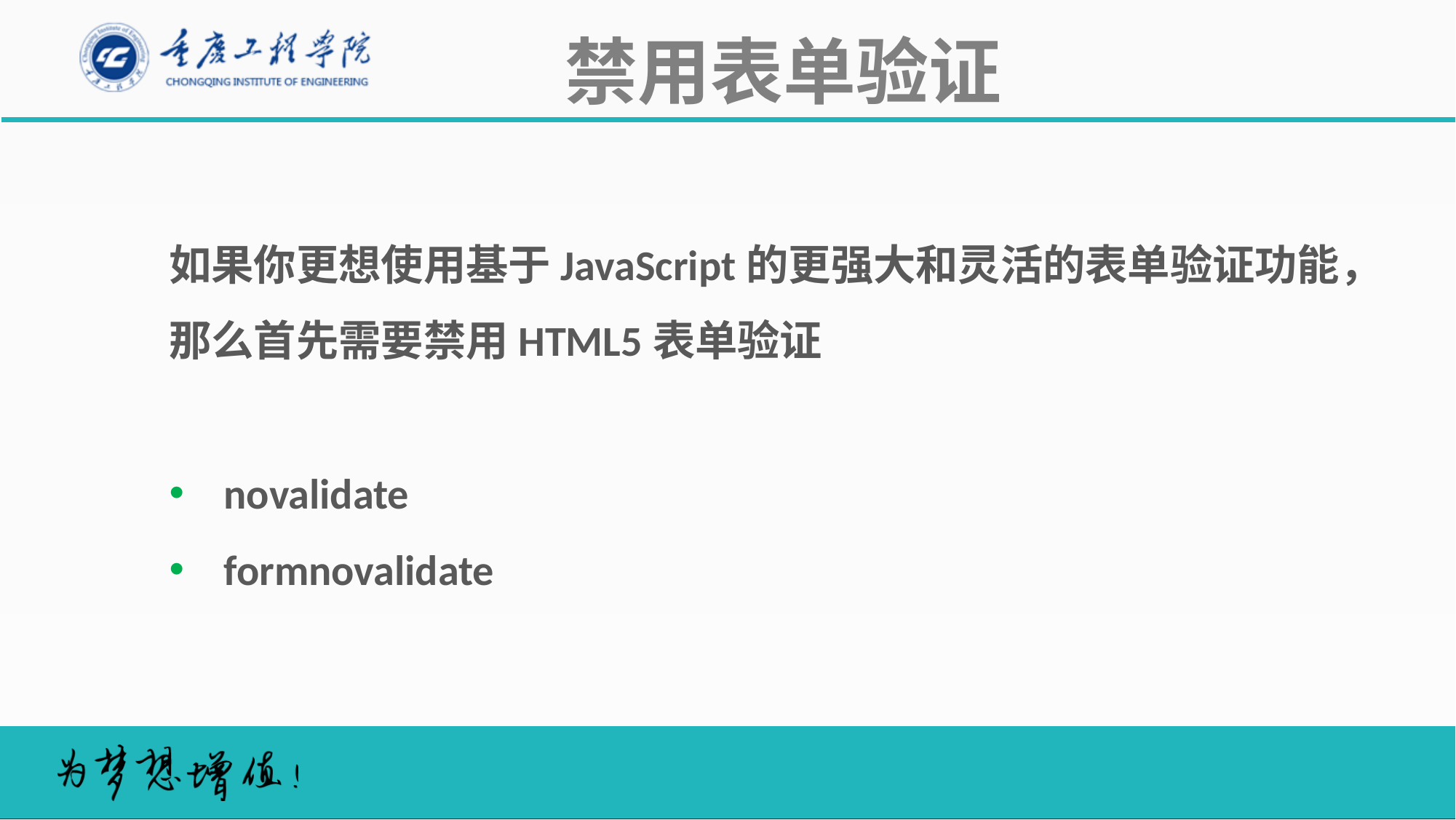

禁用表单验证
如果你更想使用基于JavaScript的更强大和灵活的表单验证功能，
那么首先需要禁用HTML5表单验证

novalidate
formnovalidate